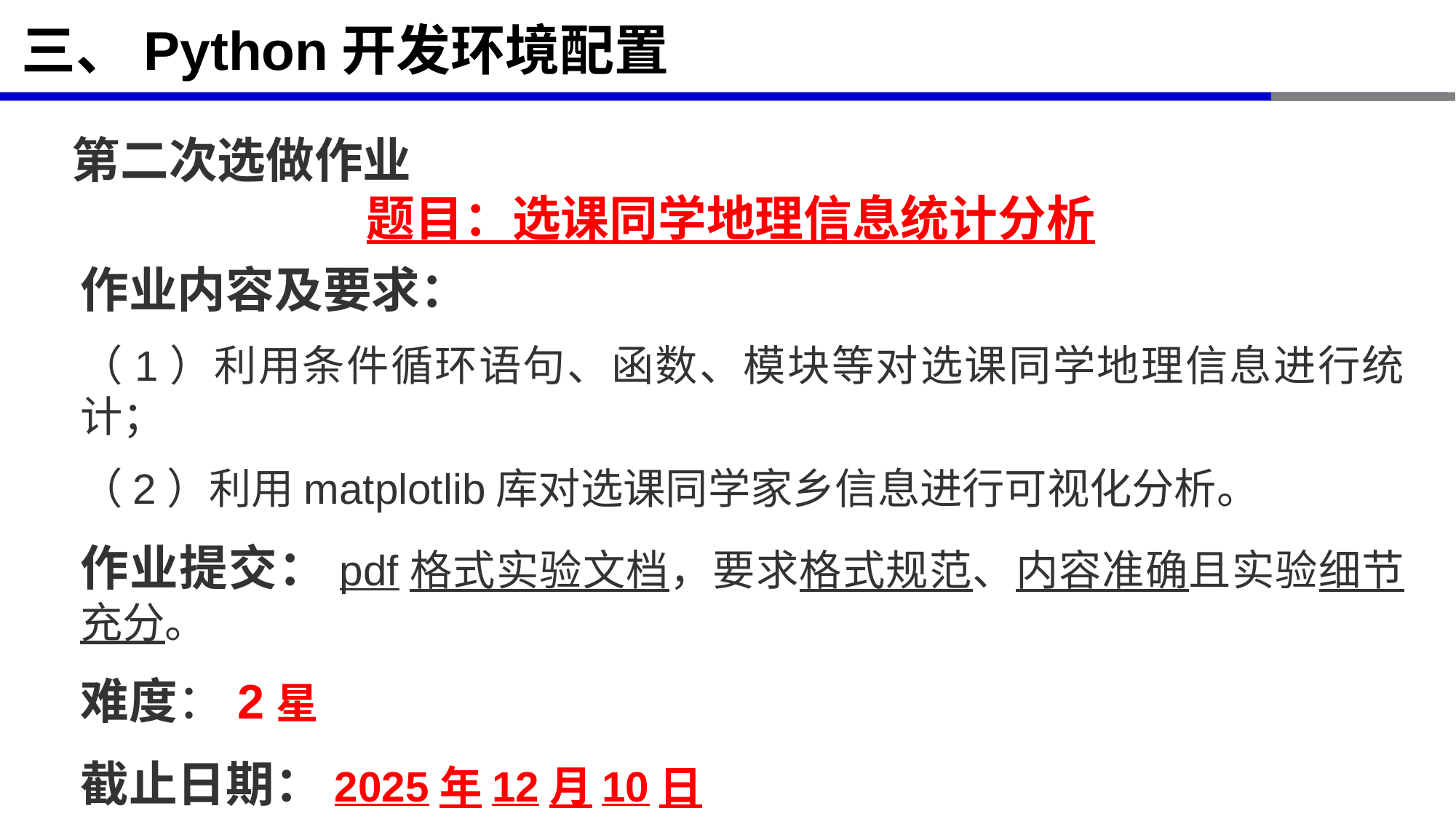

# 三、Python开发环境配置
第二次选做作业
题目：选课同学地理信息统计分析
作业内容及要求：
（1）利用条件循环语句、函数、模块等对选课同学地理信息进行统计；
（2）利用matplotlib库对选课同学家乡信息进行可视化分析。
作业提交：pdf格式实验文档，要求格式规范、内容准确且实验细节充分。
难度：2星
截止日期：2025年12月10日